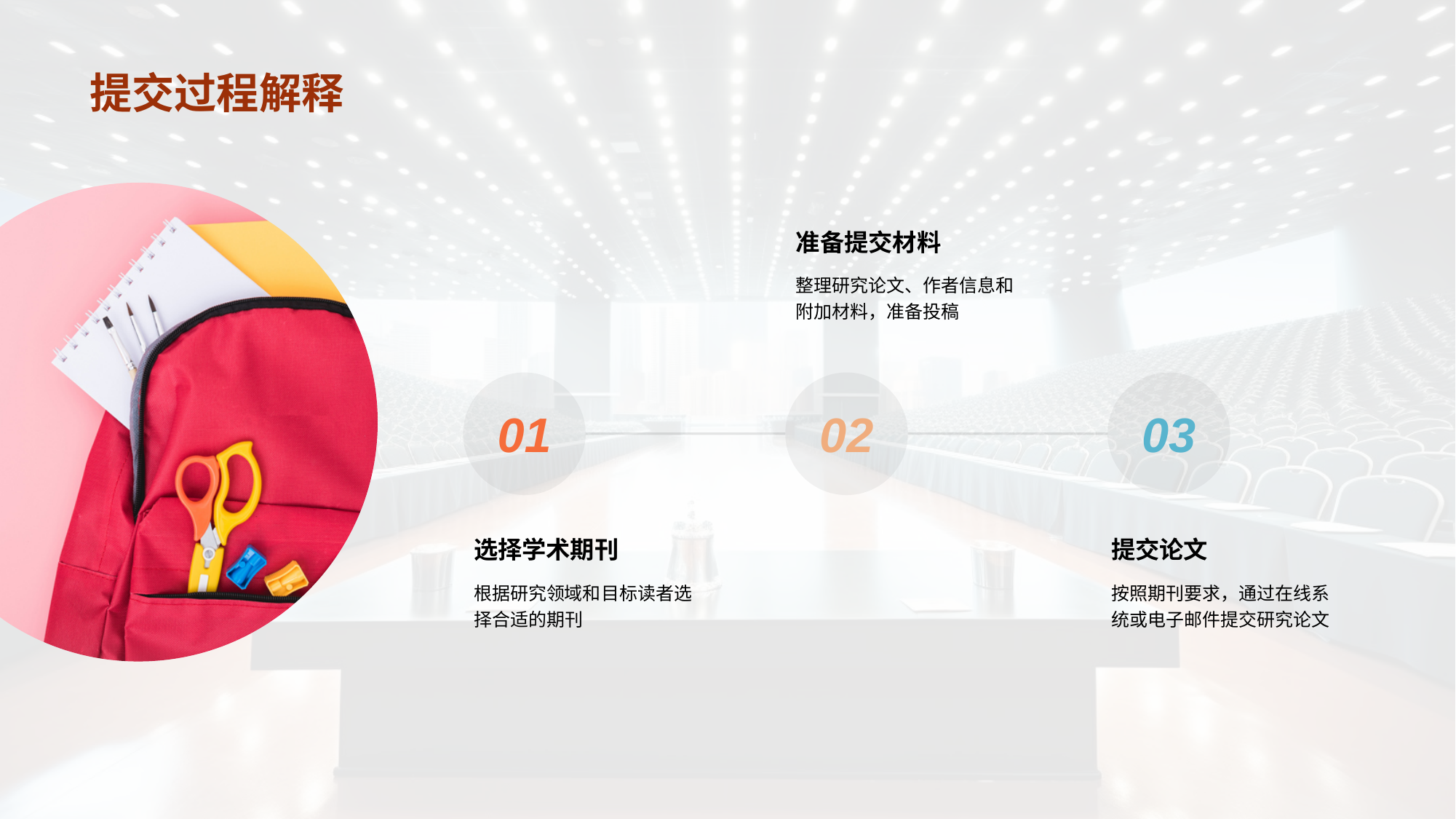

# 提交过程解释

准备提交材料
整理研究论文、作者信息和附加材料，准备投稿

03
01
02
选择学术期刊
根据研究领域和目标读者选择合适的期刊
提交论文
按照期刊要求，通过在线系统或电子邮件提交研究论文